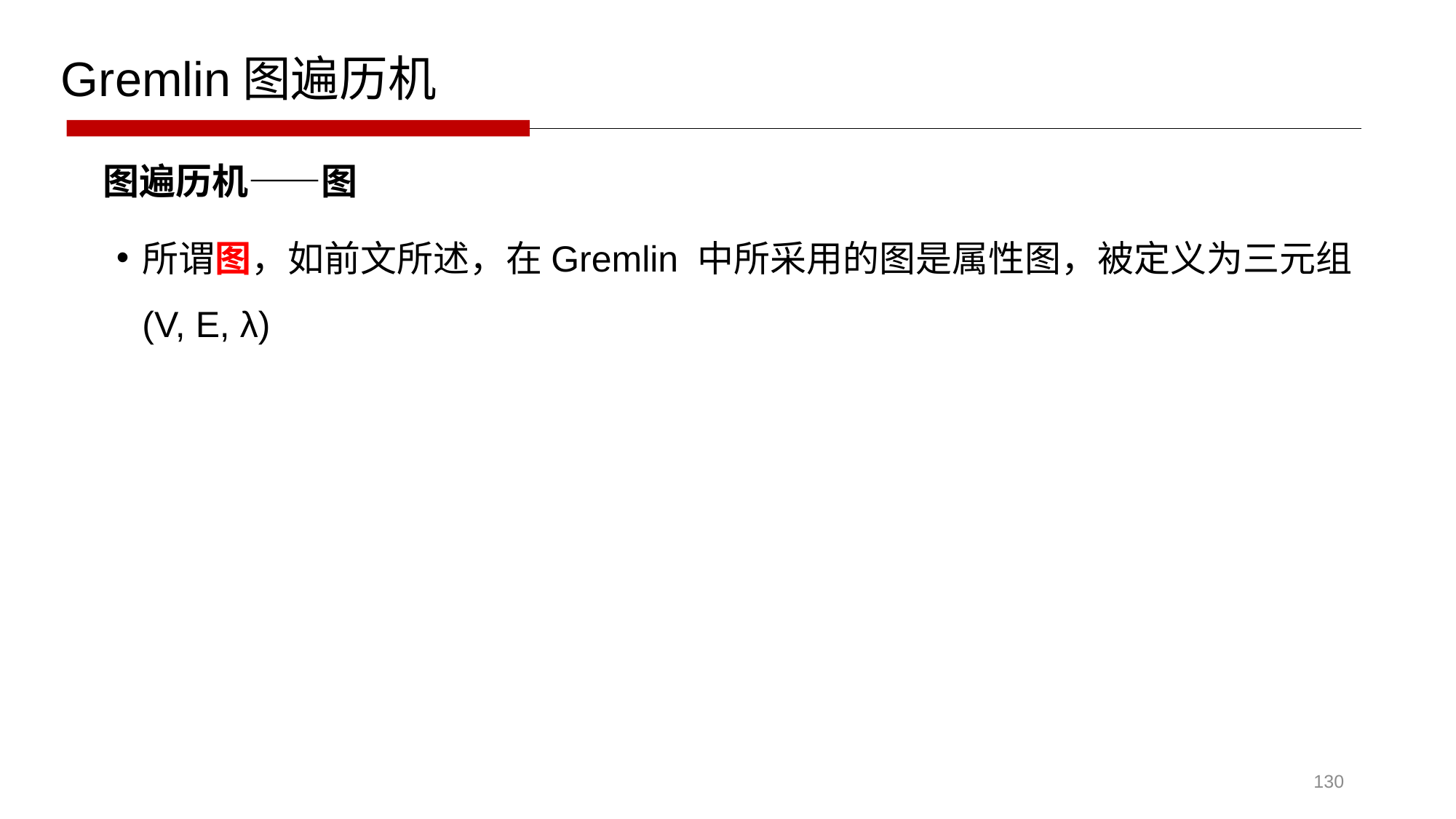

Gremlin图遍历机

图遍历机——图
所谓图，如前文所述，在Gremlin 中所采用的图是属性图，被定义为三元组(V, E, λ)
130